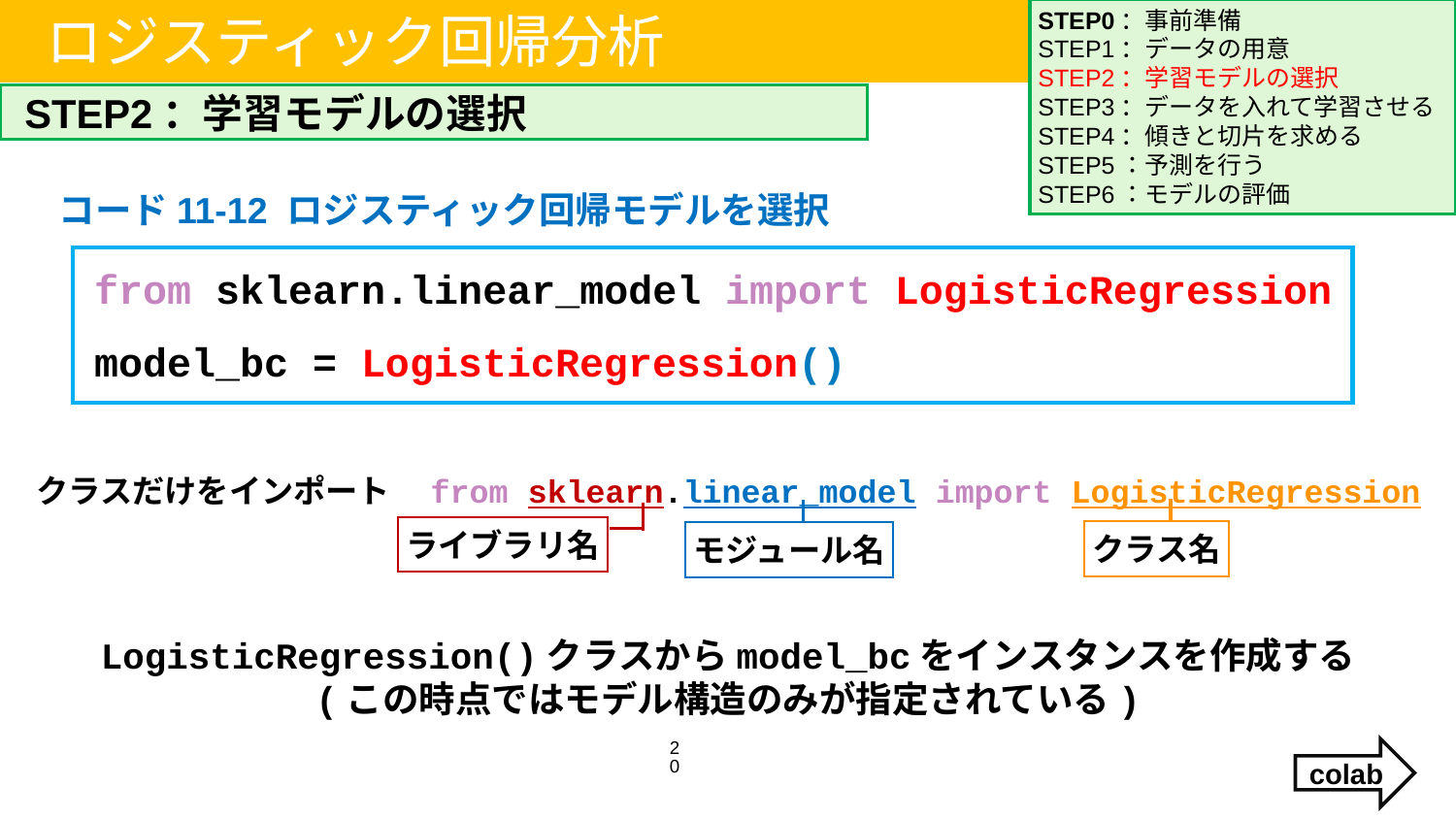

STEP0：事前準備
STEP1：データの用意
STEP2：学習モデルの選択
STEP3：データを入れて学習させる
STEP4：傾きと切片を求める
STEP5：予測を行う
STEP6：モデルの評価
ロジスティック回帰分析
STEP2：学習モデルの選択
コード11-12 ロジスティック回帰モデルを選択
from sklearn.linear_model import LogisticRegression
model_bc = LogisticRegression()
クラスだけをインポート　from sklearn.linear_model import LogisticRegression

ライブラリ名
クラス名
モジュール名
LogisticRegression()クラスからmodel_bcをインスタンスを作成する
(この時点ではモデル構造のみが指定されている)

20
colab